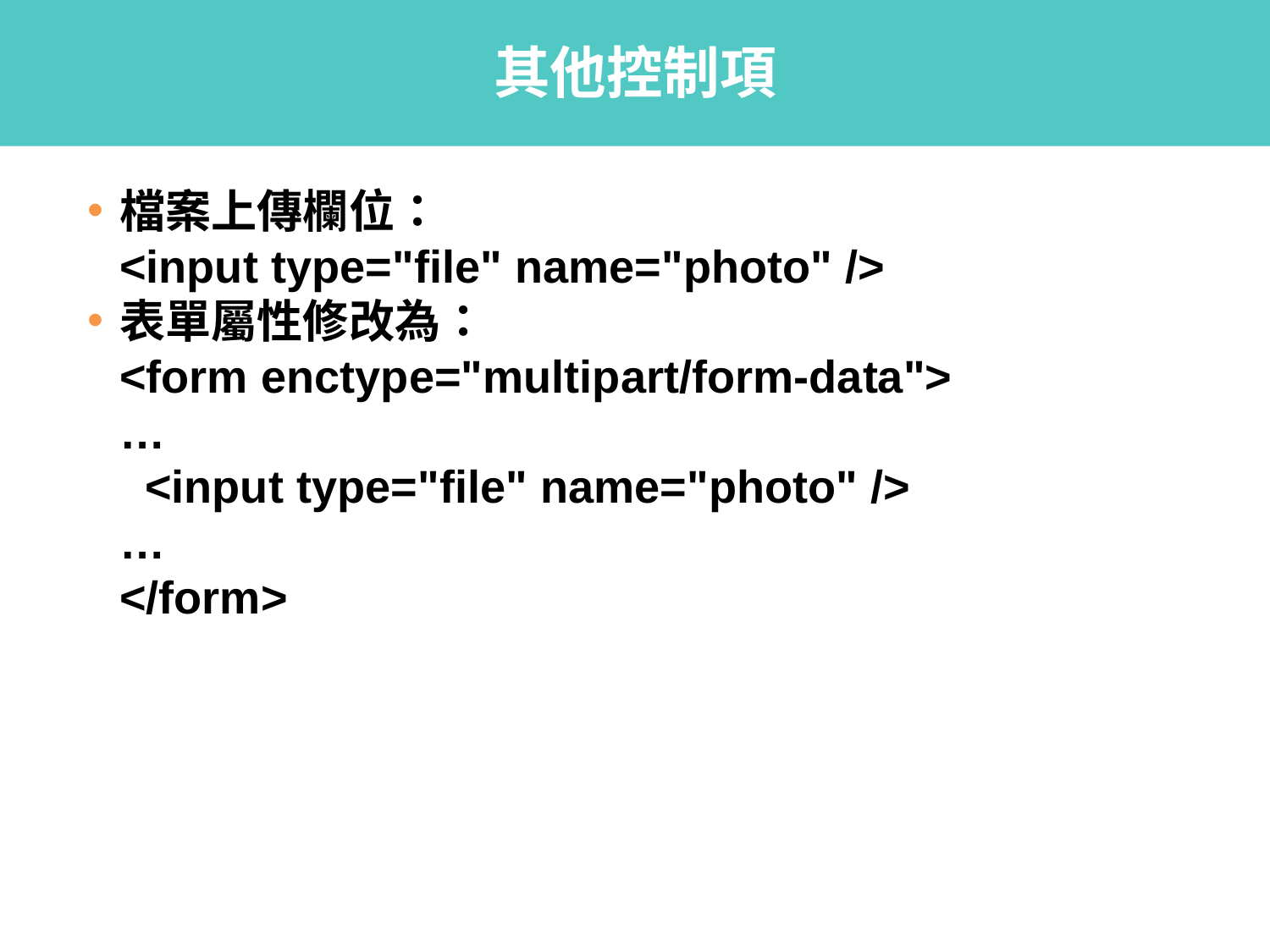

# 其他控制項
檔案上傳欄位：
<input type="file" name="photo" />
表單屬性修改為：
<form enctype="multipart/form-data">
…
  <input type="file" name="photo" />
…
</form>